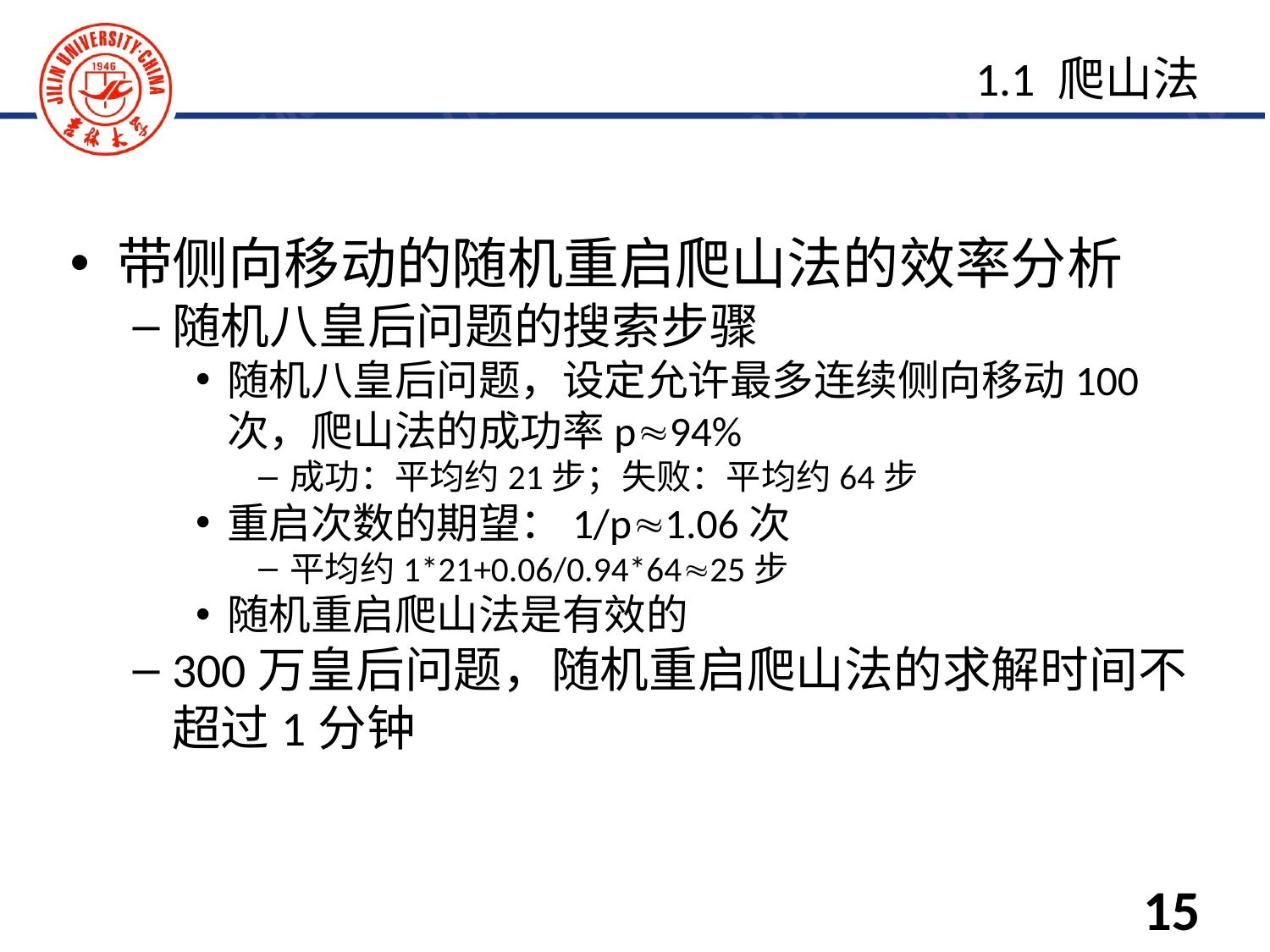

带侧向移动的随机重启爬山法的效率分析
随机八皇后问题的搜索步骤
随机八皇后问题，设定允许最多连续侧向移动100次，爬山法的成功率p≈94%
成功：平均约21步；失败：平均约64步
重启次数的期望：1/p≈1.06次
平均约1*21+0.06/0.94*64≈25步
随机重启爬山法是有效的
300万皇后问题，随机重启爬山法的求解时间不超过1分钟
1.1 爬山法
15